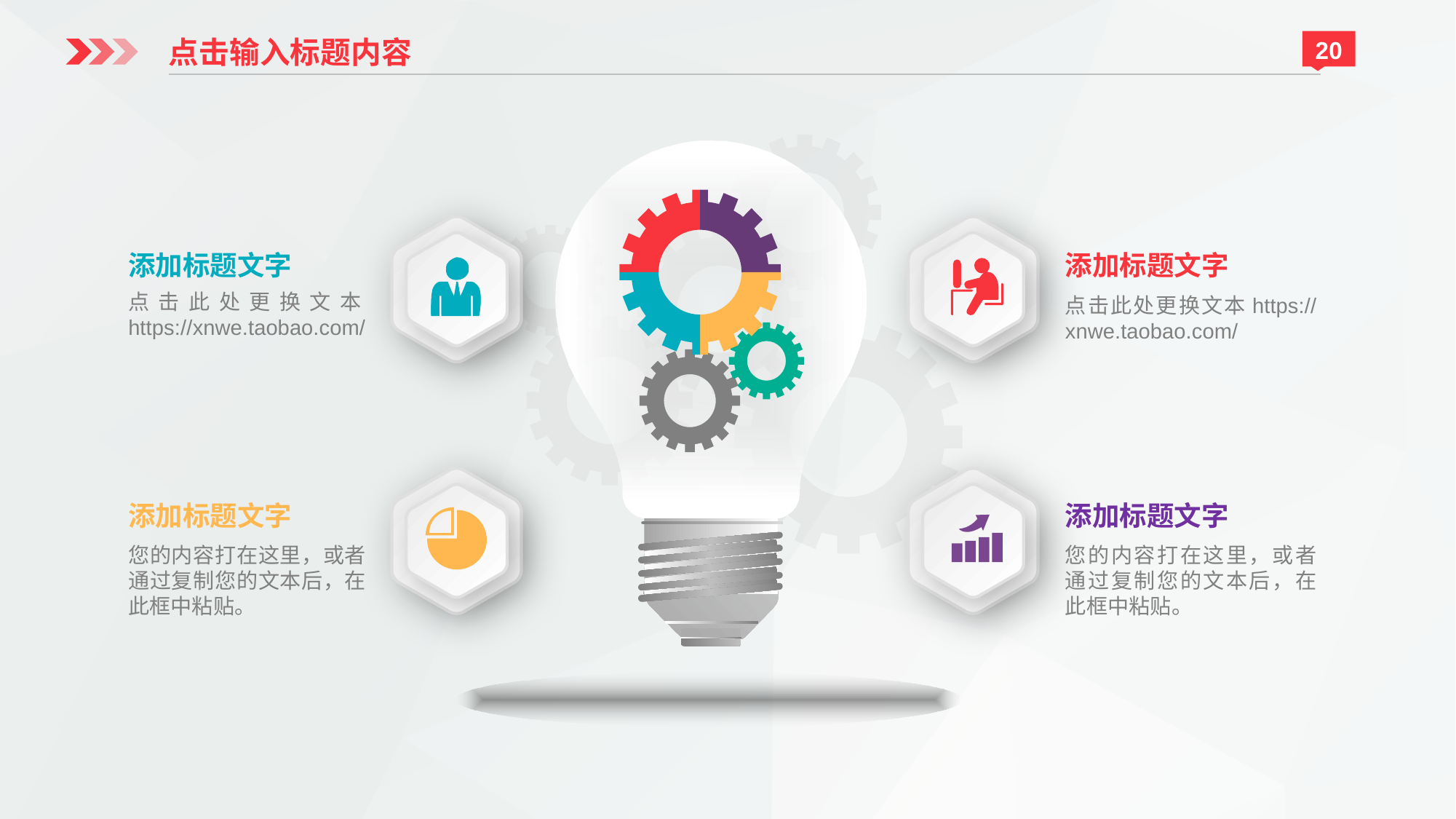

点击输入标题内容
20

添加标题文字
点击此处更换文本https://xnwe.taobao.com/
添加标题文字
点击此处更换文本https://xnwe.taobao.com/

添加标题文字
您的内容打在这里，或者通过复制您的文本后，在此框中粘贴。
添加标题文字
您的内容打在这里，或者通过复制您的文本后，在此框中粘贴。